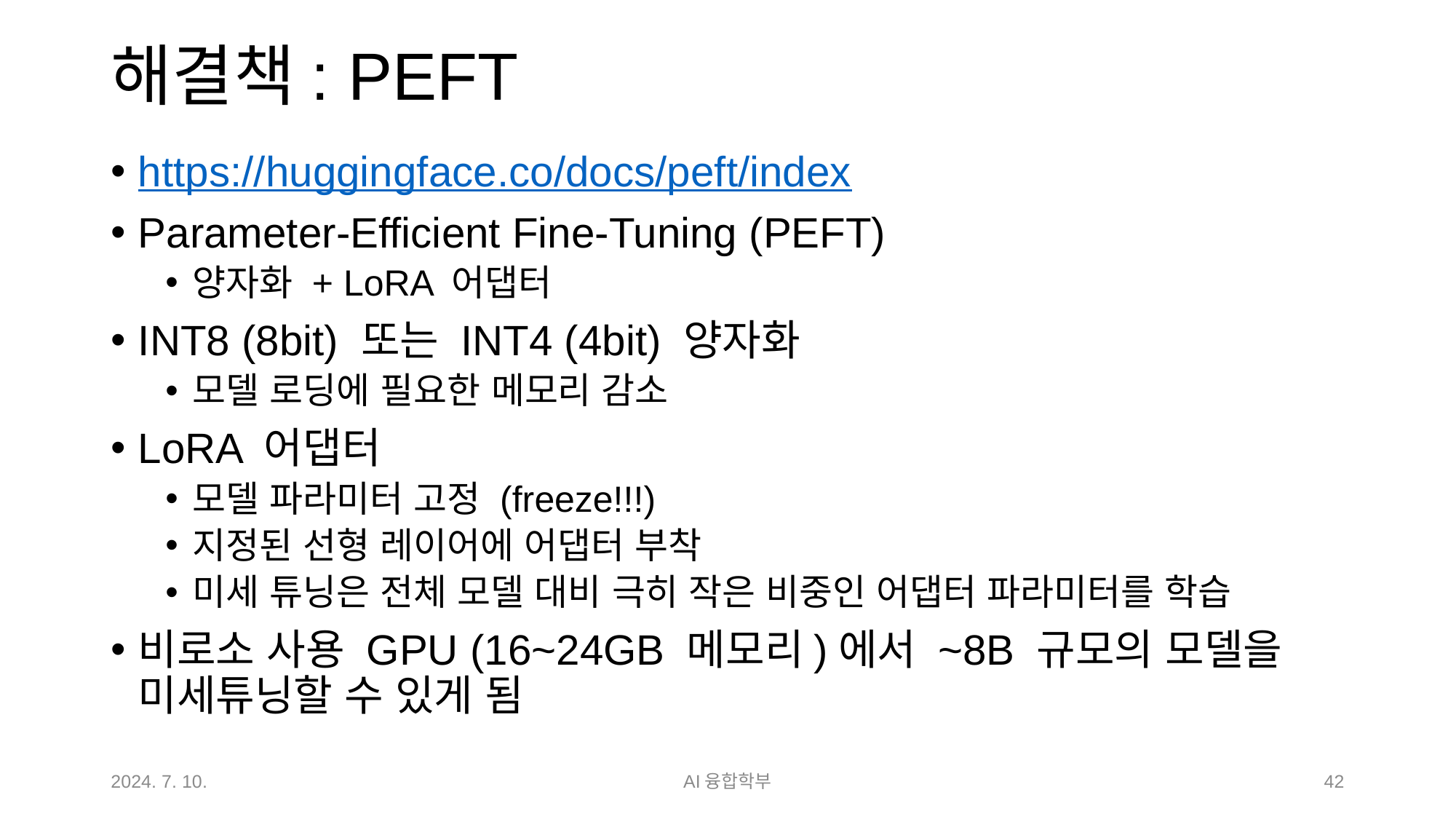

# 해결책: PEFT
https://huggingface.co/docs/peft/index
Parameter-Efficient Fine-Tuning (PEFT)
양자화 + LoRA 어댑터
INT8 (8bit) 또는 INT4 (4bit) 양자화
모델 로딩에 필요한 메모리 감소
LoRA 어댑터
모델 파라미터 고정 (freeze!!!)
지정된 선형 레이어에 어댑터 부착
미세 튜닝은 전체 모델 대비 극히 작은 비중인 어댑터 파라미터를 학습
비로소 사용 GPU (16~24GB 메모리)에서 ~8B 규모의 모델을 미세튜닝할 수 있게 됨

2024. 7. 10.
AI융합학부
42